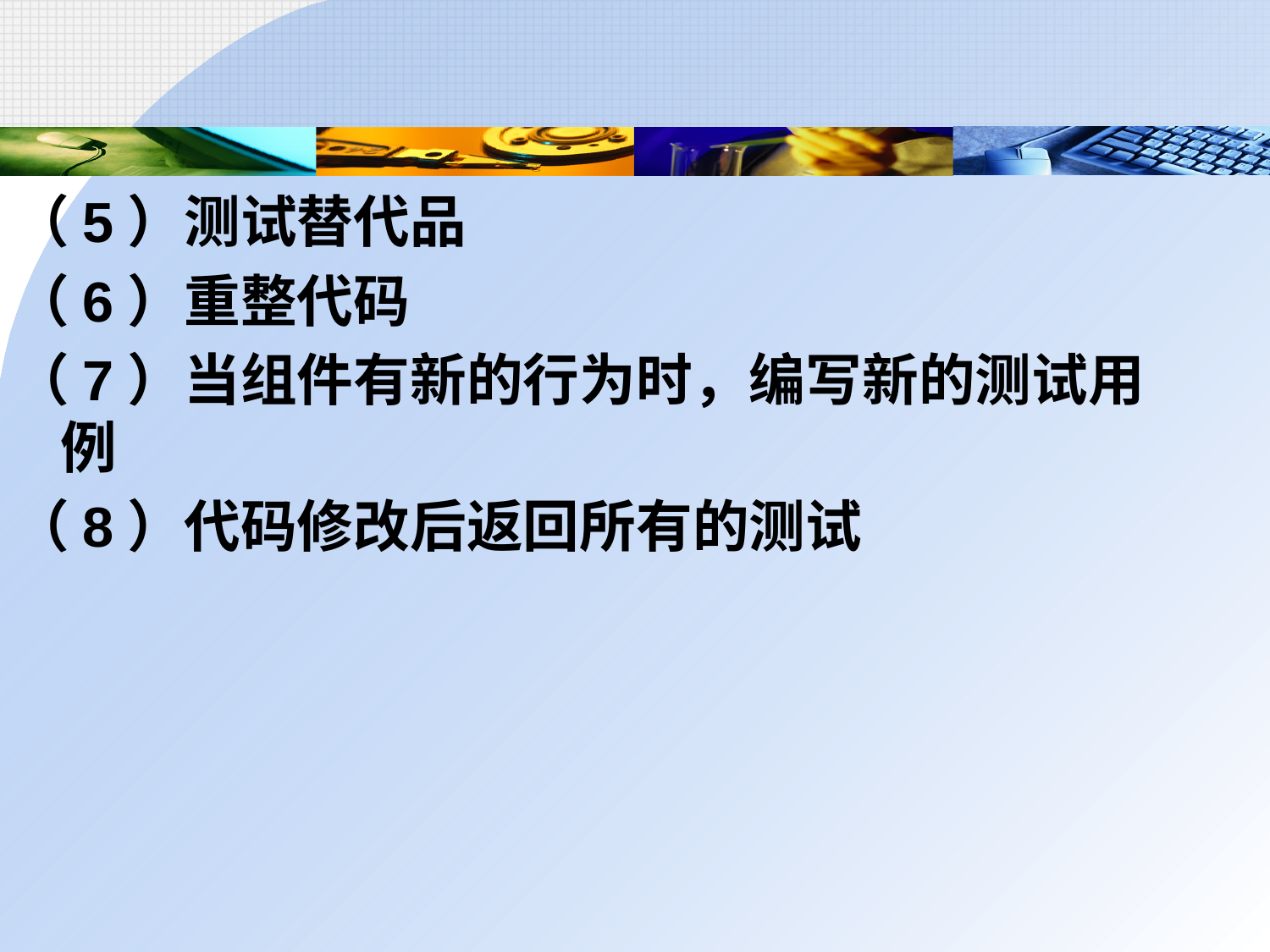

（5）测试替代品
（6）重整代码
（7）当组件有新的行为时，编写新的测试用例
（8）代码修改后返回所有的测试